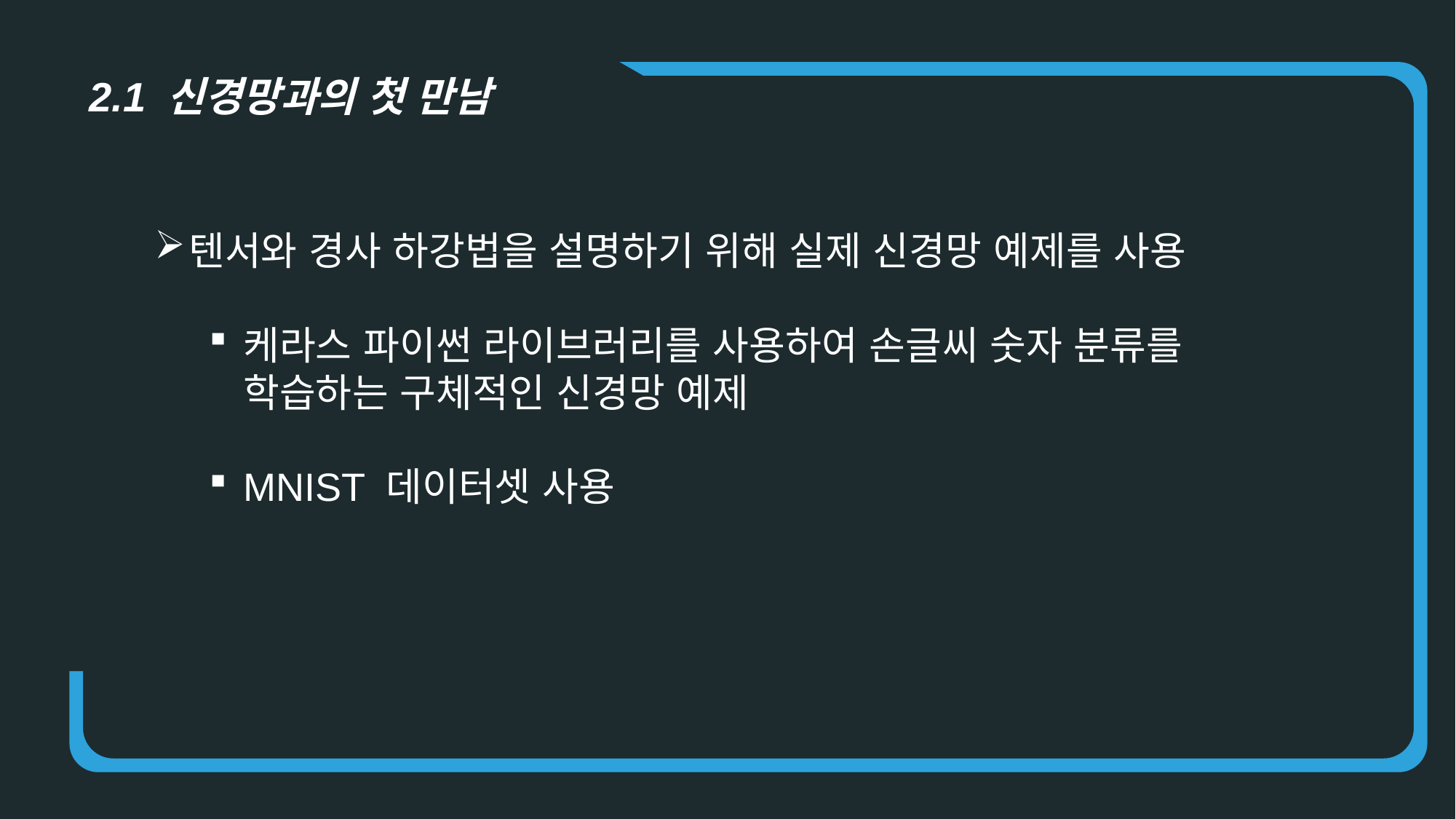

2.1 신경망과의 첫 만남

텐서와 경사 하강법을 설명하기 위해 실제 신경망 예제를 사용

케라스 파이썬 라이브러리를 사용하여 손글씨 숫자 분류를 학습하는 구체적인 신경망 예제

MNIST 데이터셋 사용